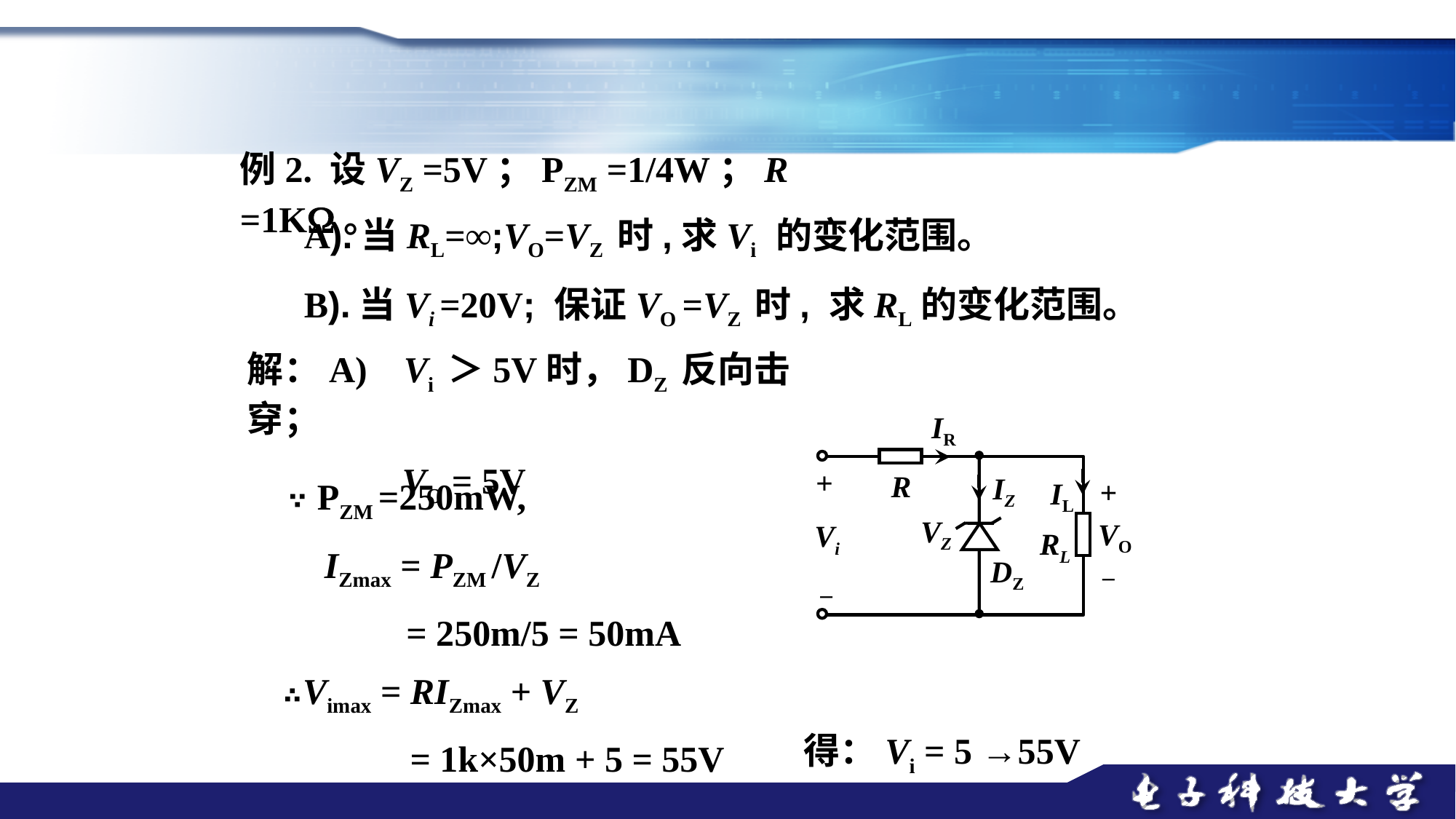

例2. 设VZ =5V；PZM =1/4W；R =1KΩ。
A).当RL=∞;VO=VZ 时,求Vi  的变化范围。
B).当Vi =20V; 保证VO =VZ 时, 求RL的变化范围。
解：A)    Vi ＞5V时，DZ 反向击穿；
                 VO = 5V
IR

+
IZ
R
IL

+

VZ

VO
Vi

RL
DZ
–
–

∵ PZM =250mW,
    IZmax = PZM /VZ
             = 250m/5 = 50mA
∴Vimax = RIZmax + VZ
              = 1k×50m + 5 = 55V
得：Vi = 5 →55V